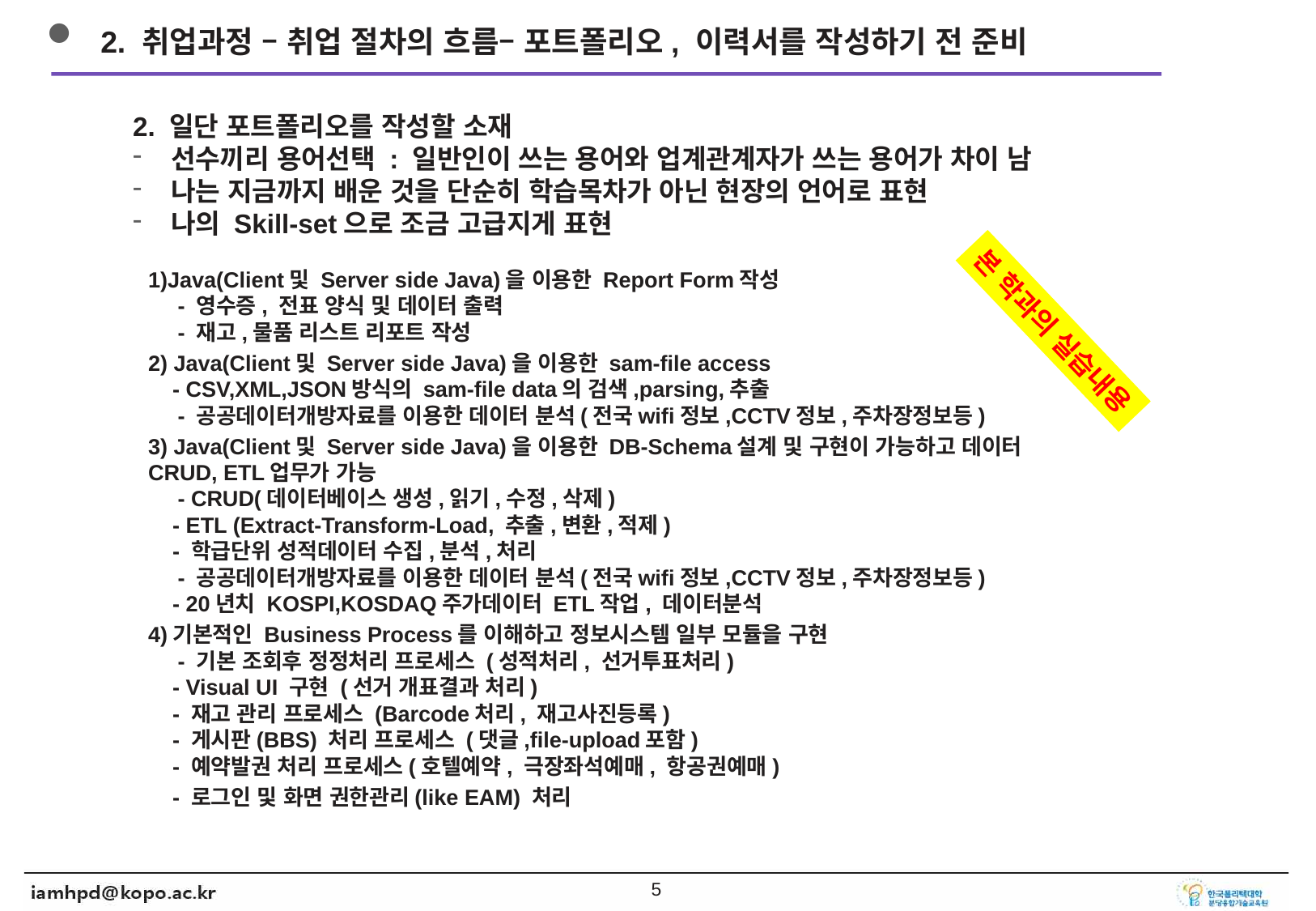

2. 취업과정 – 취업 절차의 흐름– 포트폴리오, 이력서를 작성하기 전 준비
2. 일단 포트폴리오를 작성할 소재
선수끼리 용어선택 : 일반인이 쓰는 용어와 업계관계자가 쓰는 용어가 차이 남
나는 지금까지 배운 것을 단순히 학습목차가 아닌 현장의 언어로 표현
나의 Skill-set으로 조금 고급지게 표현

1)Java(Client및 Server side Java)을 이용한 Report Form작성
    - 영수증, 전표 양식 및 데이터 출력
    - 재고,물품 리스트 리포트 작성
2) Java(Client및 Server side Java)을 이용한 sam-file access
    - CSV,XML,JSON방식의 sam-file data의 검색,parsing,추출
    - 공공데이터개방자료를 이용한 데이터 분석(전국wifi정보,CCTV정보,주차장정보등)
3) Java(Client및 Server side Java)을 이용한 DB-Schema설계 및 구현이 가능하고 데이터 CRUD, ETL업무가 가능
    - CRUD(데이터베이스 생성,읽기,수정,삭제)
    - ETL (Extract-Transform-Load, 추출,변환,적제)
    - 학급단위 성적데이터 수집,분석,처리
    - 공공데이터개방자료를 이용한 데이터 분석(전국wifi정보,CCTV정보,주차장정보등) 
    - 20년치 KOSPI,KOSDAQ주가데이터 ETL작업, 데이터분석
4)기본적인 Business Process를 이해하고 정보시스템 일부 모듈을 구현
    - 기본 조회후 정정처리 프로세스 (성적처리, 선거투표처리)
    - Visual UI 구현 (선거 개표결과 처리)
    - 재고 관리 프로세스 (Barcode처리, 재고사진등록)
    - 게시판(BBS) 처리 프로세스 (댓글,file-upload포함)
    - 예약발권 처리 프로세스(호텔예약, 극장좌석예매, 항공권예매)
    - 로그인 및 화면 권한관리(like EAM) 처리
본 학과의 실습내용
5